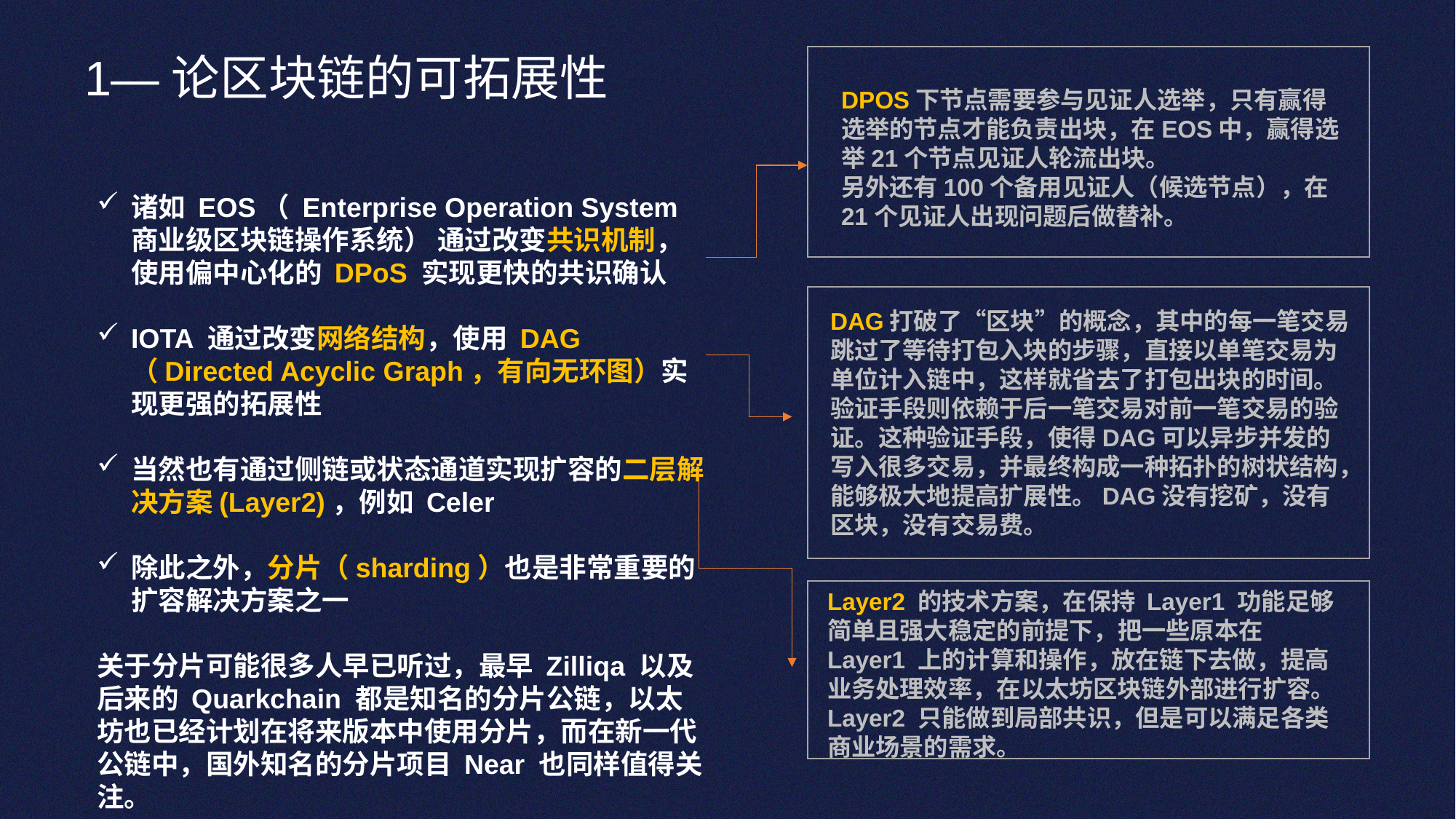

1—论区块链的可拓展性

DPOS下节点需要参与见证人选举，只有赢得选举的节点才能负责出块，在EOS中，赢得选举21个节点见证人轮流出块。
另外还有100个备用见证人（候选节点），在21个见证人出现问题后做替补。

诸如 EOS（ Enterprise Operation System 商业级区块链操作系统） 通过改变共识机制，使用偏中心化的 DPoS 实现更快的共识确认

IOTA 通过改变网络结构，使用 DAG （Directed Acyclic Graph，有向无环图）实现更强的拓展性

当然也有通过侧链或状态通道实现扩容的二层解决方案(Layer2)，例如 Celer

除此之外，分片（sharding）也是非常重要的扩容解决方案之一

关于分片可能很多人早已听过，最早 Zilliqa 以及后来的 Quarkchain 都是知名的分片公链，以太坊也已经计划在将来版本中使用分片，而在新一代公链中，国外知名的分片项目 Near 也同样值得关注。

DAG打破了“区块”的概念，其中的每一笔交易跳过了等待打包入块的步骤，直接以单笔交易为单位计入链中，这样就省去了打包出块的时间。验证手段则依赖于后一笔交易对前一笔交易的验证。这种验证手段，使得DAG可以异步并发的写入很多交易，并最终构成一种拓扑的树状结构，能够极大地提高扩展性。DAG没有挖矿，没有区块，没有交易费。

Layer2 的技术方案，在保持 Layer1 功能足够简单且强大稳定的前提下，把一些原本在 Layer1 上的计算和操作，放在链下去做，提高业务处理效率，在以太坊区块链外部进行扩容。Layer2 只能做到局部共识，但是可以满足各类商业场景的需求。